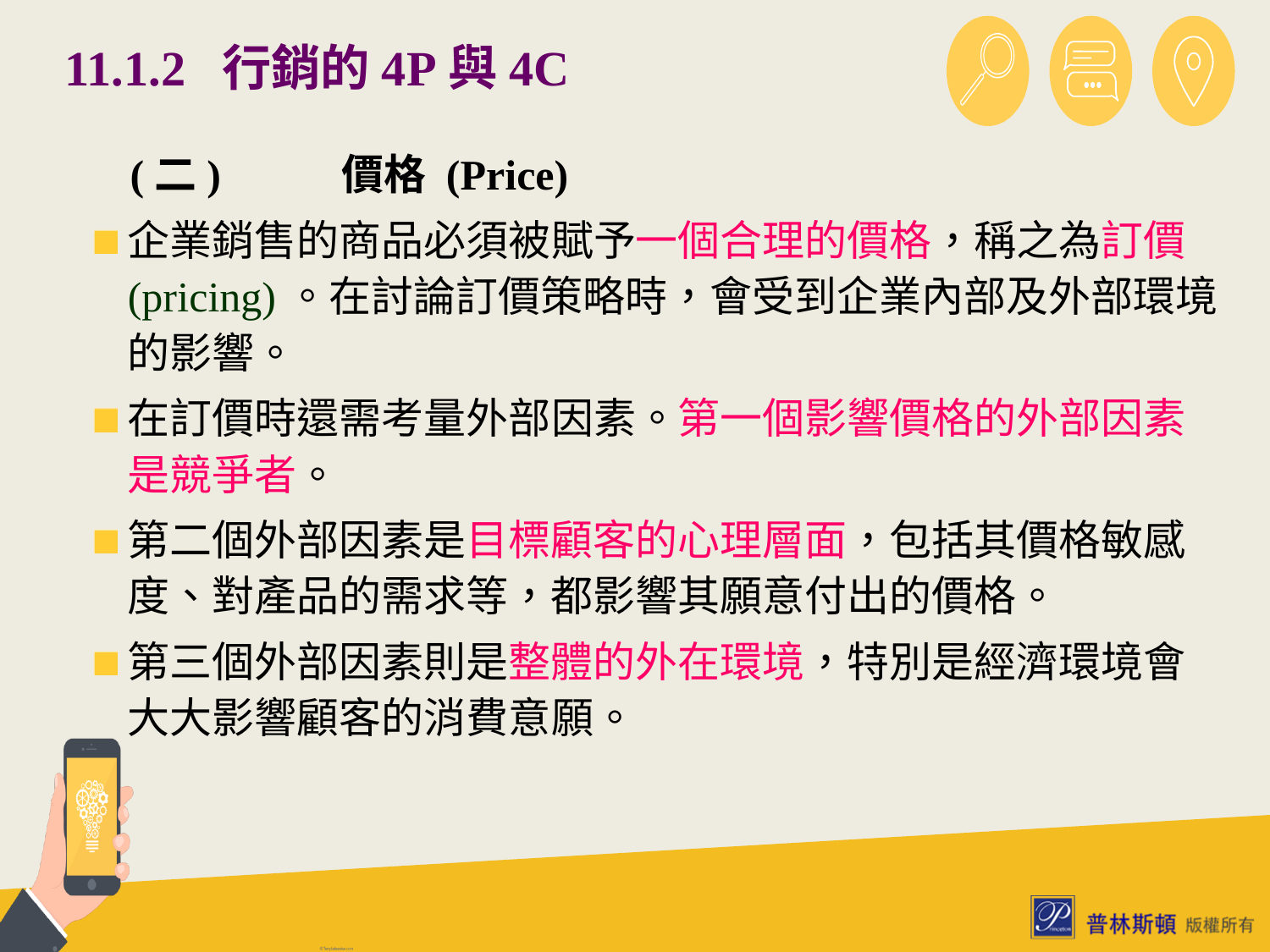

# 11.1.2  行銷的4P與4C
    (二)	價格 (Price)
企業銷售的商品必須被賦予一個合理的價格，稱之為訂價 (pricing)。在討論訂價策略時，會受到企業內部及外部環境的影響。
在訂價時還需考量外部因素。第一個影響價格的外部因素是競爭者。
第二個外部因素是目標顧客的心理層面，包括其價格敏感度、對產品的需求等，都影響其願意付出的價格。
第三個外部因素則是整體的外在環境，特別是經濟環境會大大影響顧客的消費意願。